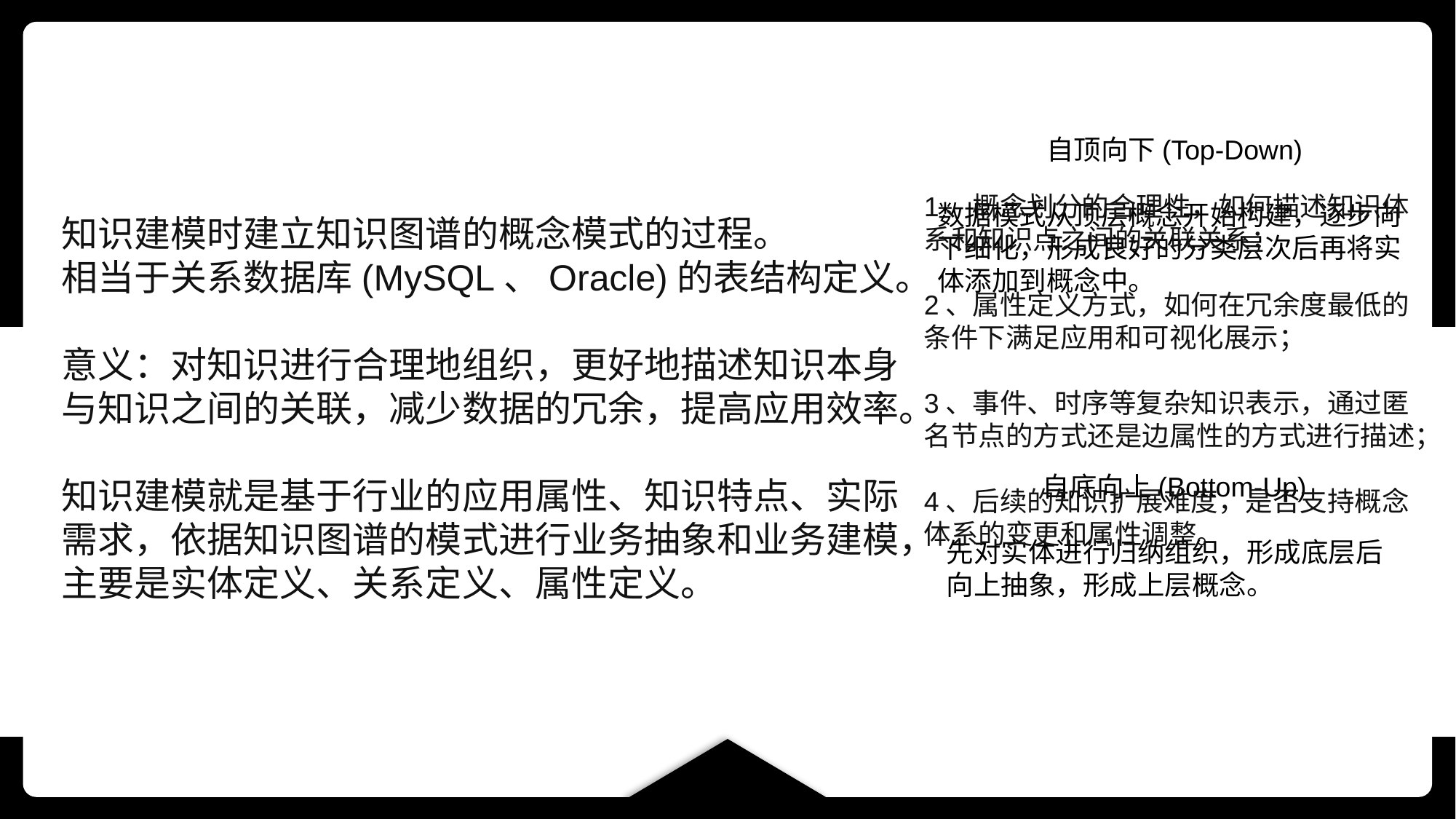

自顶向下(Top-Down)

数据模式从顶层概念开始构建，逐步向下细化，形成良好的分类层次后再将实体添加到概念中。
1、概念划分的合理性，如何描述知识体系和知识点之间的关联关系；

2、属性定义方式，如何在冗余度最低的条件下满足应用和可视化展示；

3、事件、时序等复杂知识表示，通过匿名节点的方式还是边属性的方式进行描述；

4、后续的知识扩展难度，是否支持概念体系的变更和属性调整。
知识建模时建立知识图谱的概念模式的过程。
相当于关系数据库(MySQL、Oracle)的表结构定义。

意义：对知识进行合理地组织，更好地描述知识本身与知识之间的关联，减少数据的冗余，提高应用效率。

知识建模就是基于行业的应用属性、知识特点、实际需求，依据知识图谱的模式进行业务抽象和业务建模，主要是实体定义、关系定义、属性定义。
自底向上(Bottom-Up)

先对实体进行归纳组织，形成底层后向上抽象，形成上层概念。